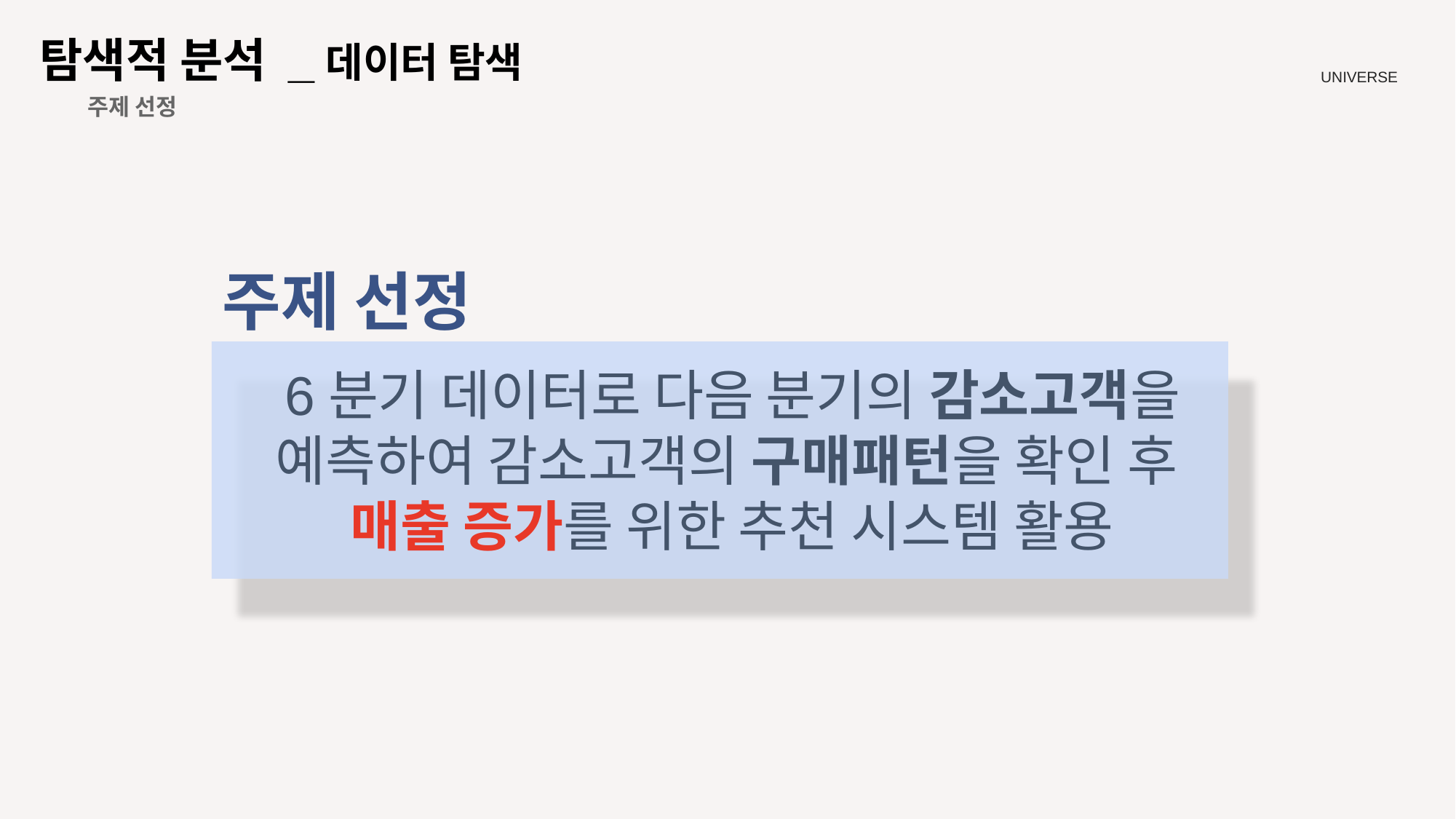

탐색적 분석 _데이터 탐색
UNIVERSE
 주제 선정
주제 선정

6분기 데이터로 다음 분기의 감소고객을 예측하여 감소고객의 구매패턴을 확인 후
매출 증가를 위한 추천 시스템 활용